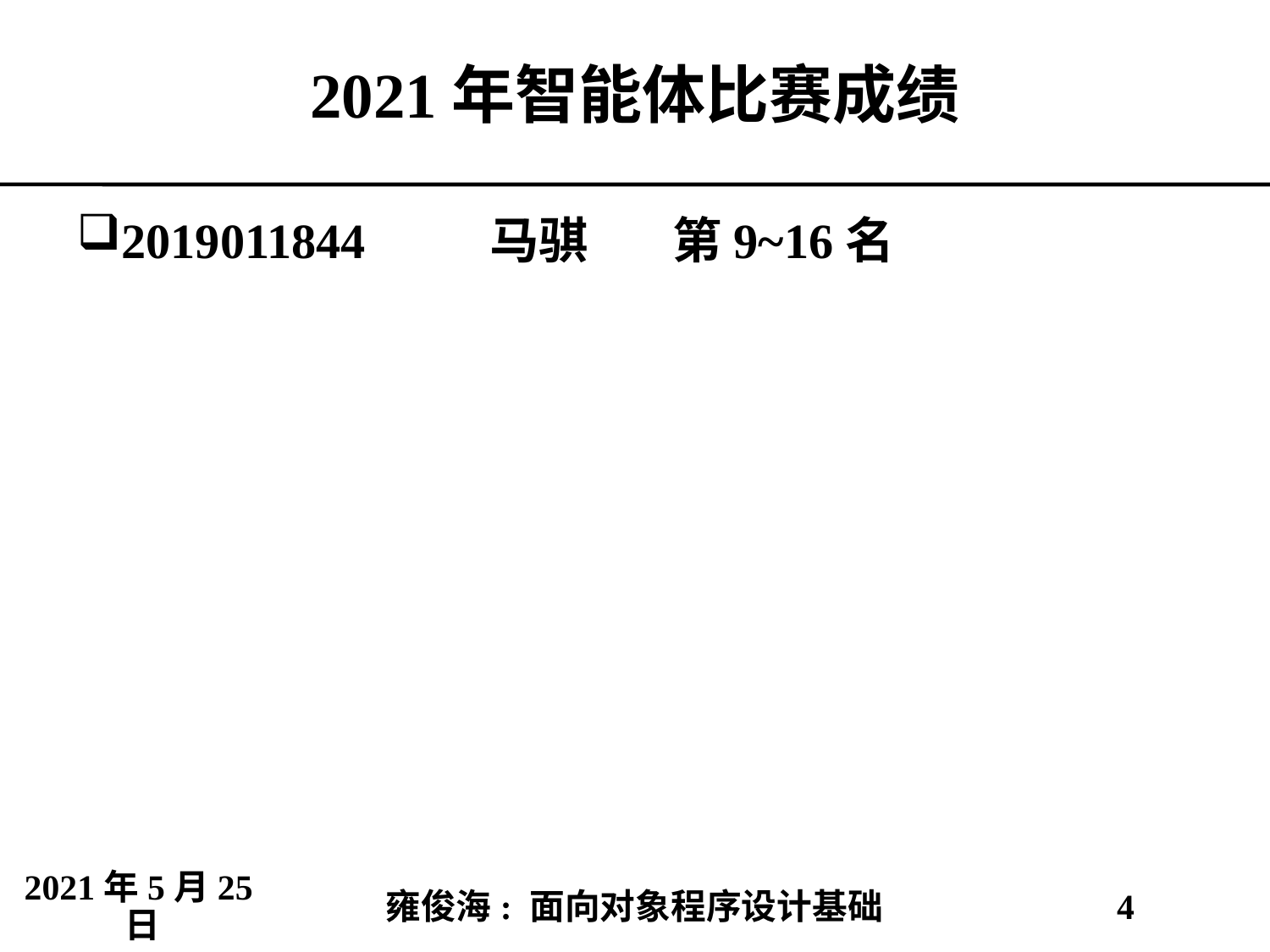

# 2021年智能体比赛成绩

2019011844	马骐	     第9~16名
2021年5月25日
雍俊海: 面向对象程序设计基础
4